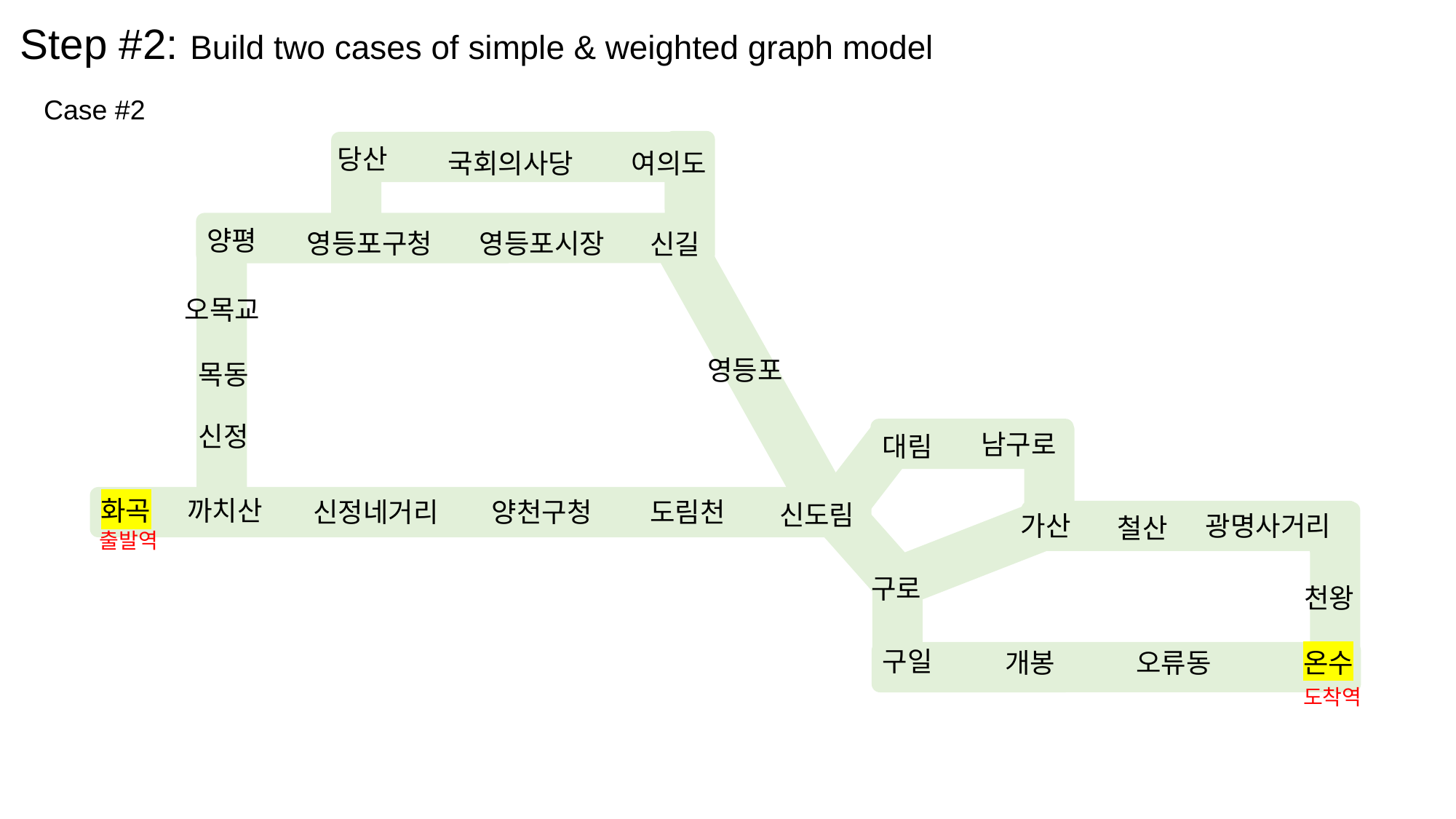

Step #2: Build two cases of simple & weighted graph model
Case #2
당산
여의도
국회의사당

양평
영등포구청
영등포시장
신길

오목교
영등포
목동

신정
남구로
대림

화곡

까치산
신정네거리
양천구청
도림천
신도림
가산
광명사거리

철산

구로
천왕

구일
개봉
오류동
온수

출발역
도착역